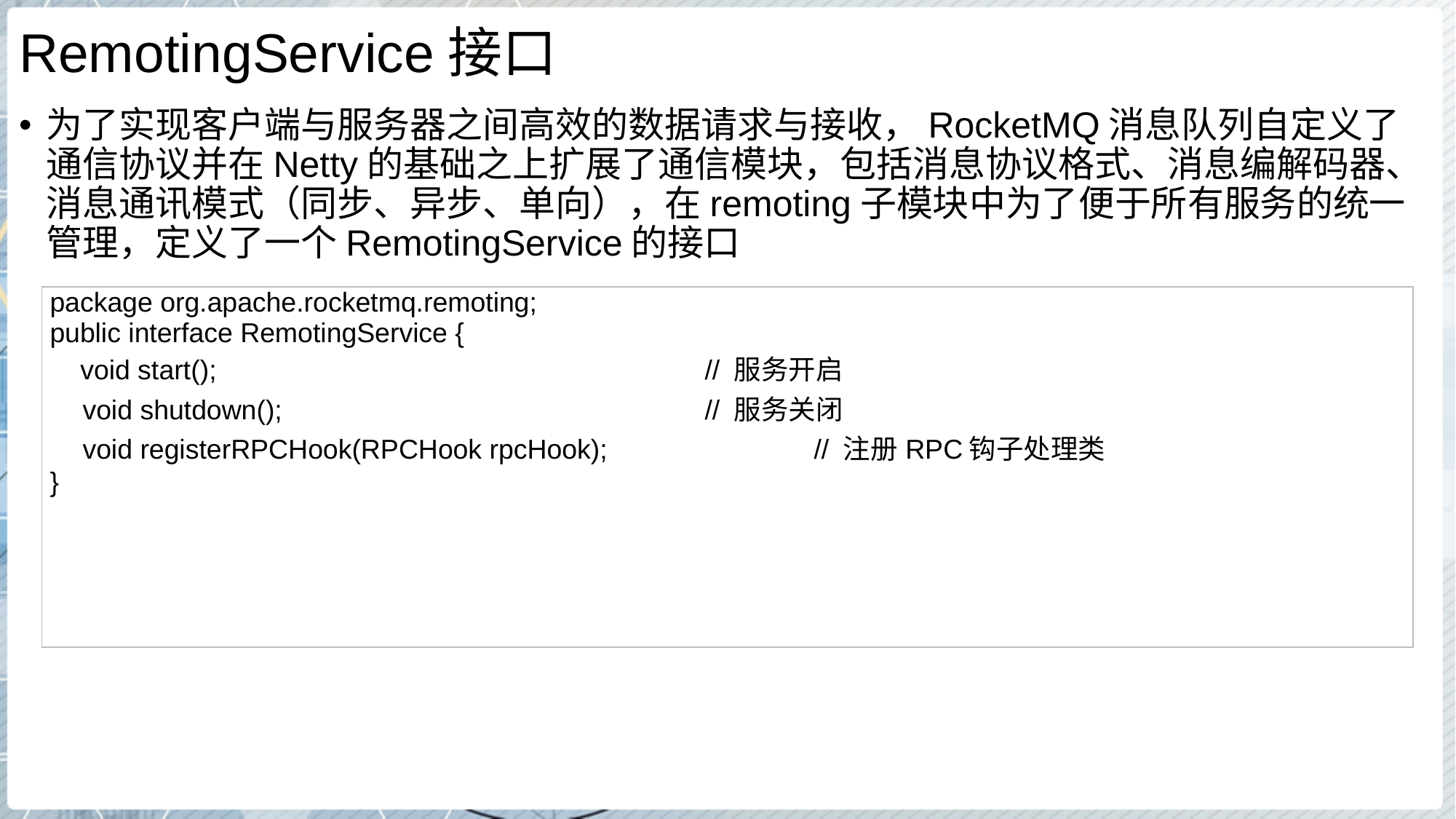

# RemotingService接口
为了实现客户端与服务器之间高效的数据请求与接收，RocketMQ消息队列自定义了通信协议并在Netty的基础之上扩展了通信模块，包括消息协议格式、消息编解码器、消息通讯模式（同步、异步、单向），在remoting子模块中为了便于所有服务的统一管理，定义了一个RemotingService的接口
| package org.apache.rocketmq.remoting; public interface RemotingService { void start(); // 服务开启 void shutdown(); // 服务关闭 void registerRPCHook(RPCHook rpcHook); // 注册RPC钩子处理类 } |
| --- |